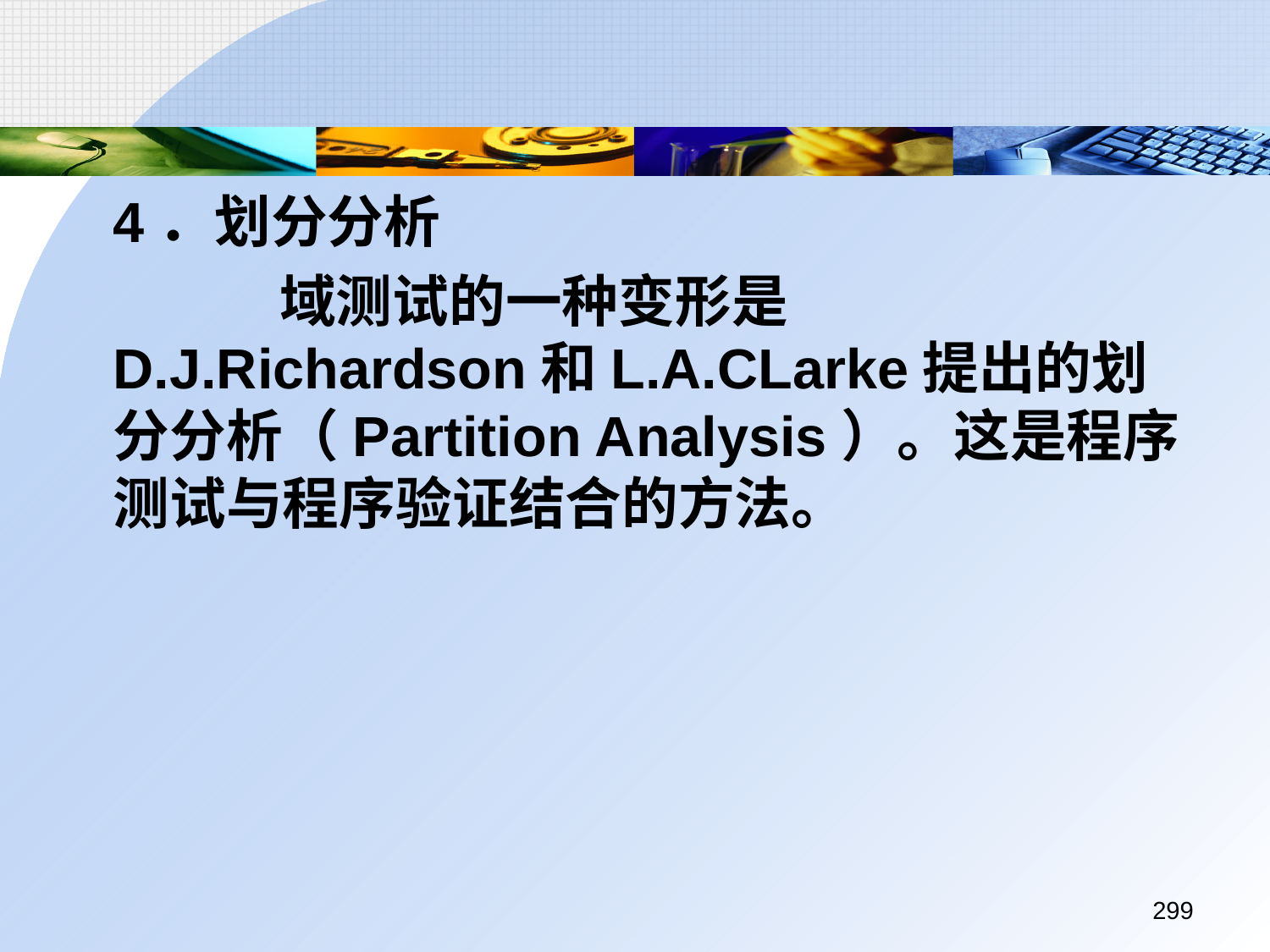

4．划分分析
		  域测试的一种变形是D.J.Richardson和L.A.CLarke提出的划分分析（Partition Analysis）。这是程序测试与程序验证结合的方法。
299